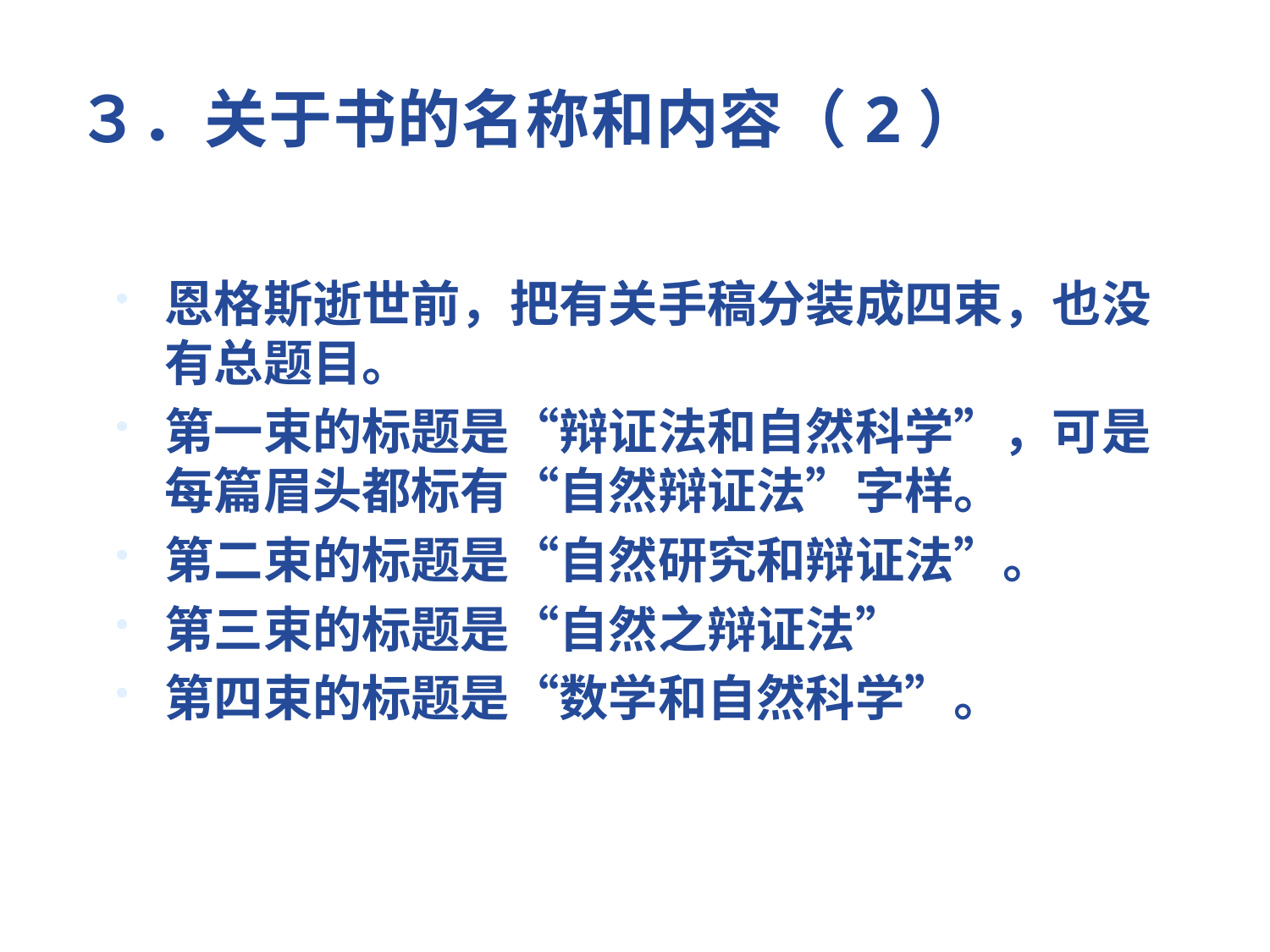

# ３．关于书的名称和内容（2）
恩格斯逝世前，把有关手稿分装成四束，也没有总题目。
第一束的标题是“辩证法和自然科学”，可是每篇眉头都标有“自然辩证法”字样。
第二束的标题是“自然研究和辩证法”。
第三束的标题是“自然之辩证法”
第四束的标题是“数学和自然科学”。